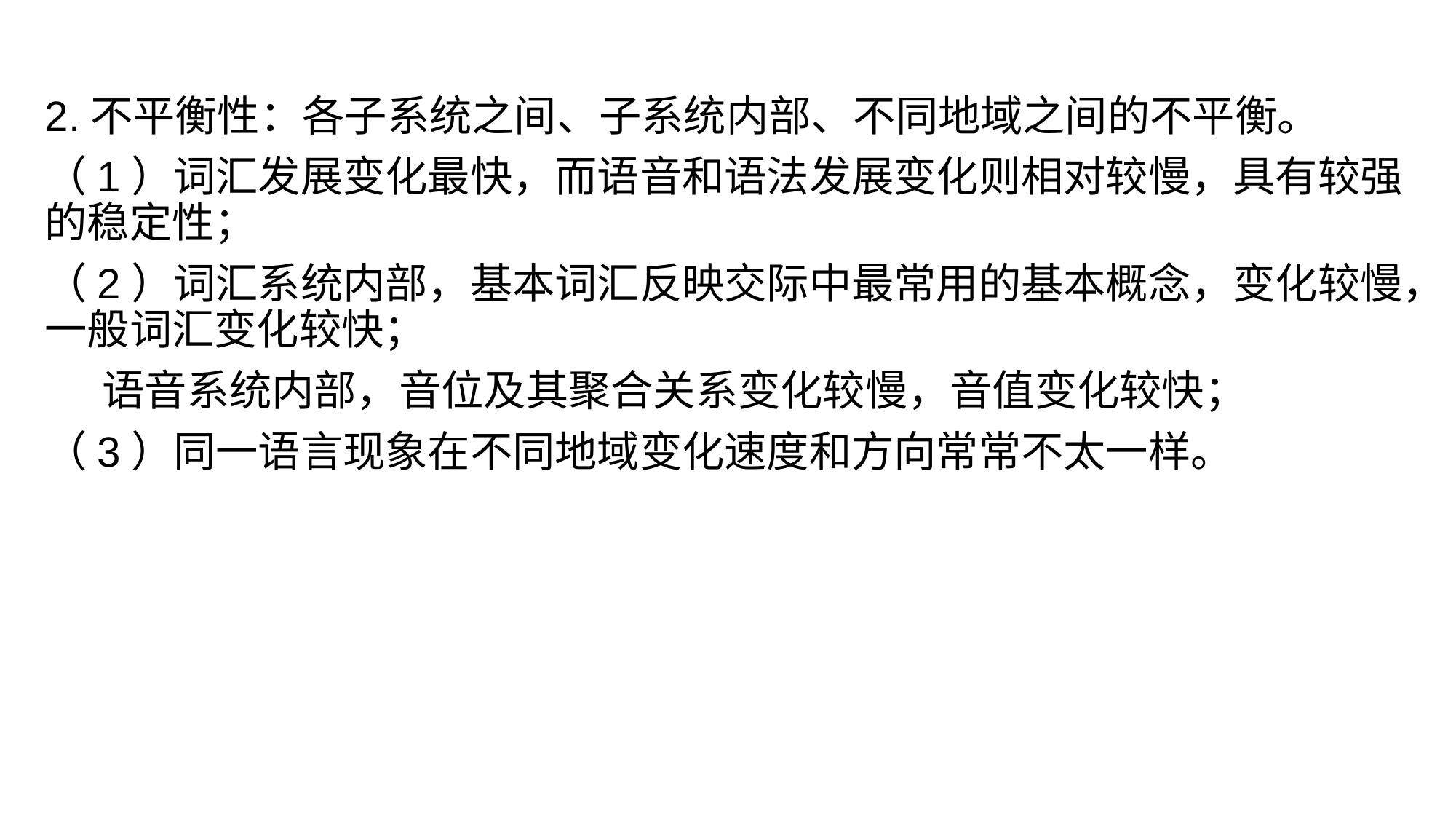

2.不平衡性：各子系统之间、子系统内部、不同地域之间的不平衡。
（1）词汇发展变化最快，而语音和语法发展变化则相对较慢，具有较强的稳定性；
（2）词汇系统内部，基本词汇反映交际中最常用的基本概念，变化较慢，一般词汇变化较快；
     语音系统内部，音位及其聚合关系变化较慢，音值变化较快；
（3）同一语言现象在不同地域变化速度和方向常常不太一样。